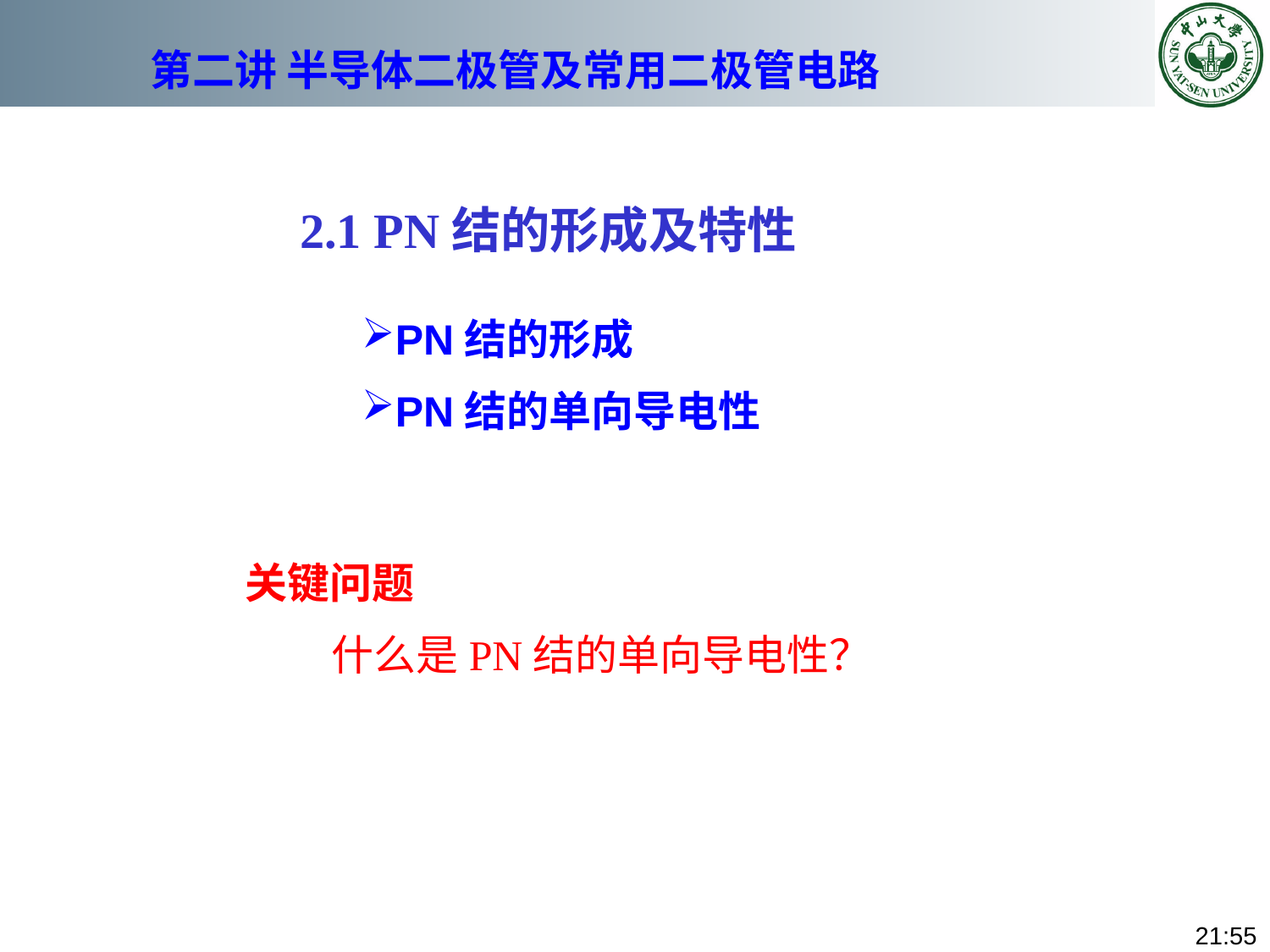

# 第二讲 半导体二极管及常用二极管电路
 2.1 PN结的形成及特性
PN结的形成
PN结的单向导电性

关键问题
        什么是PN结的单向导电性？